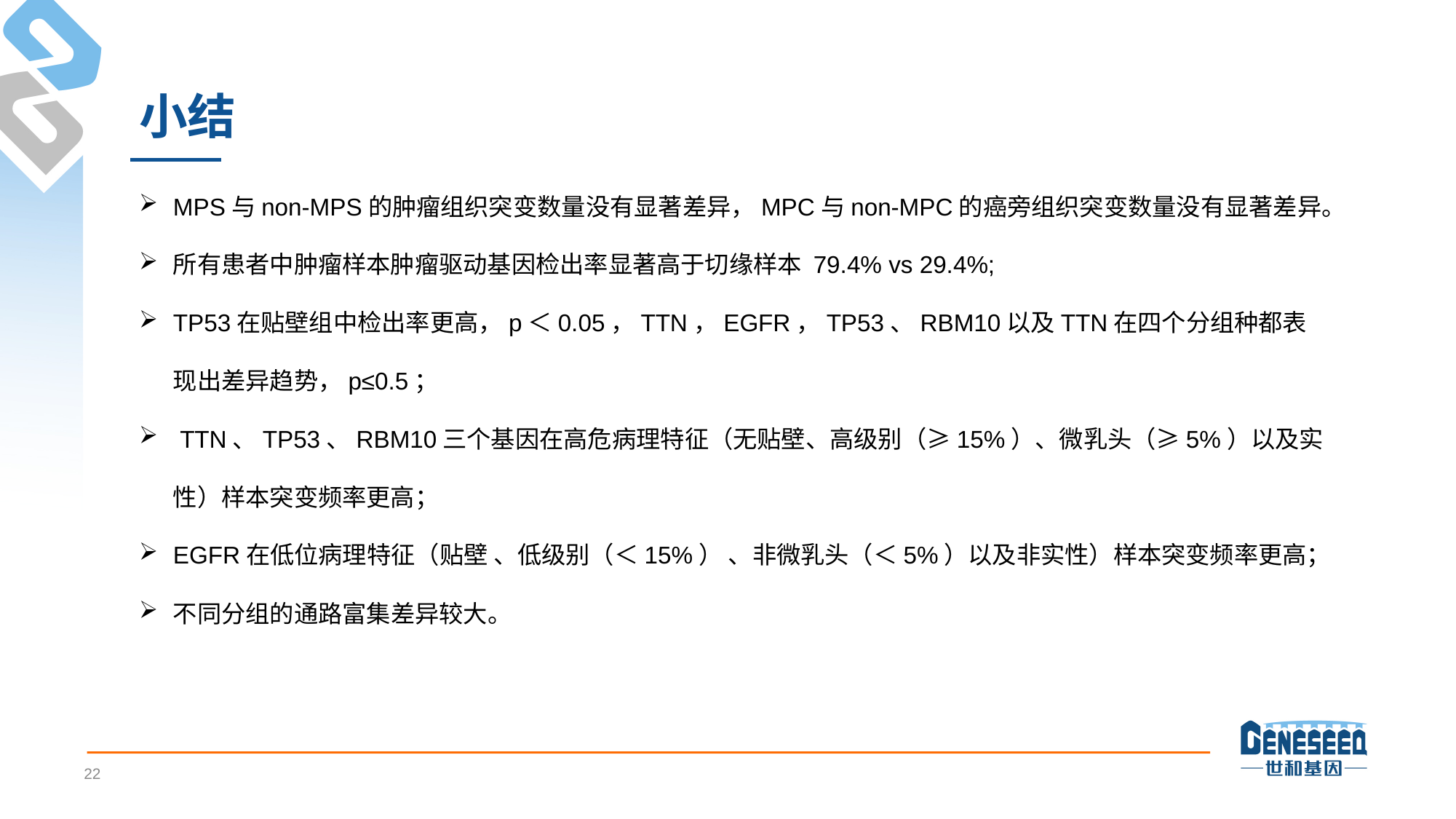

# 小结
MPS与non-MPS的肿瘤组织突变数量没有显著差异，MPC与non-MPC的癌旁组织突变数量没有显著差异。
所有患者中肿瘤样本肿瘤驱动基因检出率显著高于切缘样本 79.4% vs 29.4%;
TP53在贴壁组中检出率更高，p＜0.05，TTN，EGFR，TP53、RBM10以及TTN在四个分组种都表现出差异趋势，p≤0.5；
 TTN、TP53、RBM10三个基因在高危病理特征（无贴壁、高级别（≥15%）、微乳头（≥5%）以及实性）样本突变频率更高；
EGFR在低位病理特征（贴壁 、低级别（＜15%） 、非微乳头（＜5%）以及非实性）样本突变频率更高；
不同分组的通路富集差异较大。
22